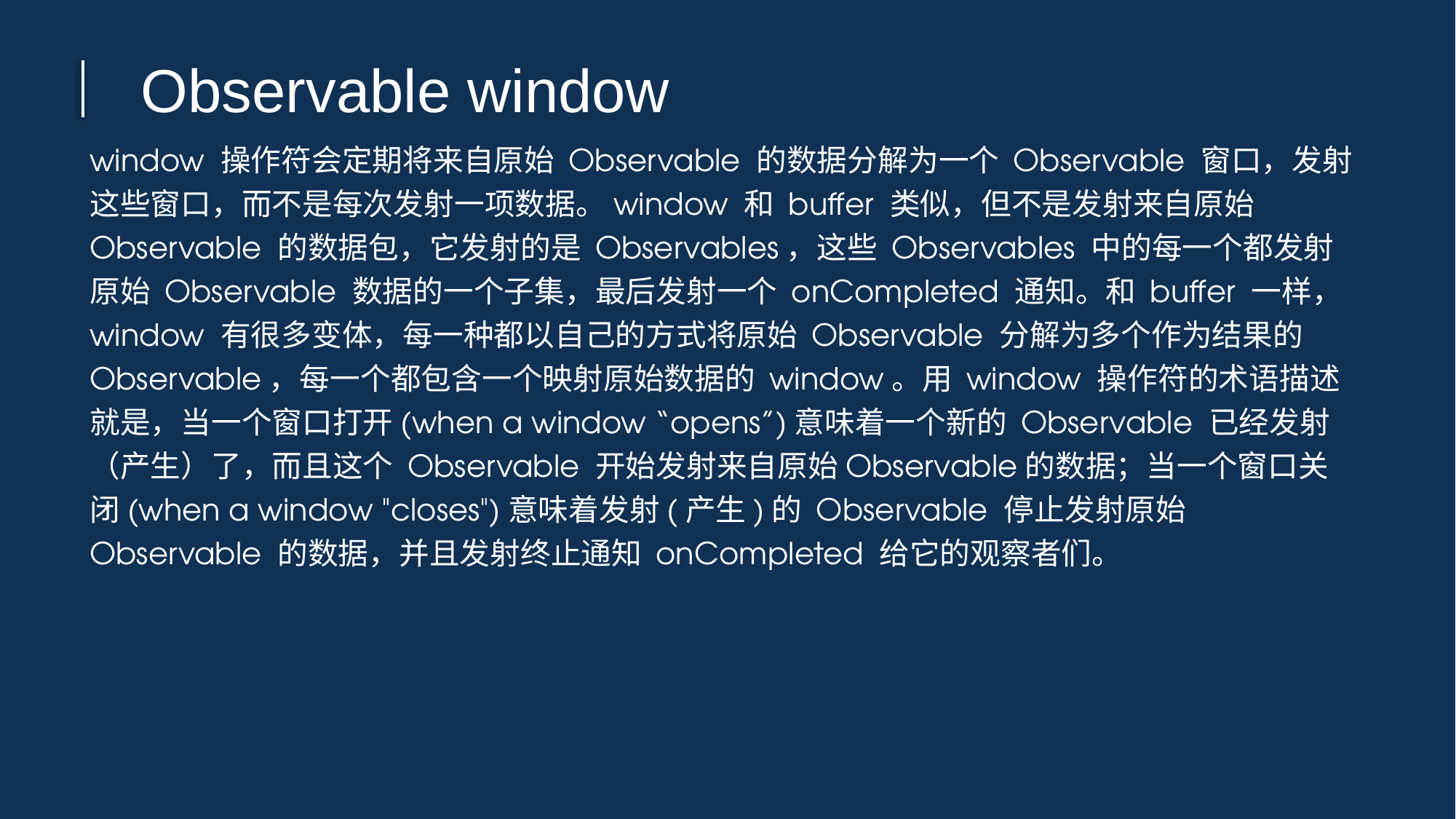

Observable window
window 操作符会定期将来自原始 Observable 的数据分解为一个 Observable 窗口，发射这些窗口，而不是每次发射一项数据。window 和 buffer 类似，但不是发射来自原始 Observable 的数据包，它发射的是 Observables，这些 Observables 中的每一个都发射原始 Observable 数据的一个子集，最后发射一个 onCompleted 通知。和 buffer 一样，window 有很多变体，每一种都以自己的方式将原始 Observable 分解为多个作为结果的 Observable，每一个都包含一个映射原始数据的 window。用 window 操作符的术语描述就是，当一个窗口打开(when a window “opens”)意味着一个新的 Observable 已经发射（产生）了，而且这个 Observable 开始发射来自原始Observable的数据；当一个窗口关闭(when a window "closes")意味着发射(产生)的 Observable 停止发射原始 Observable 的数据，并且发射终止通知 onCompleted 给它的观察者们。